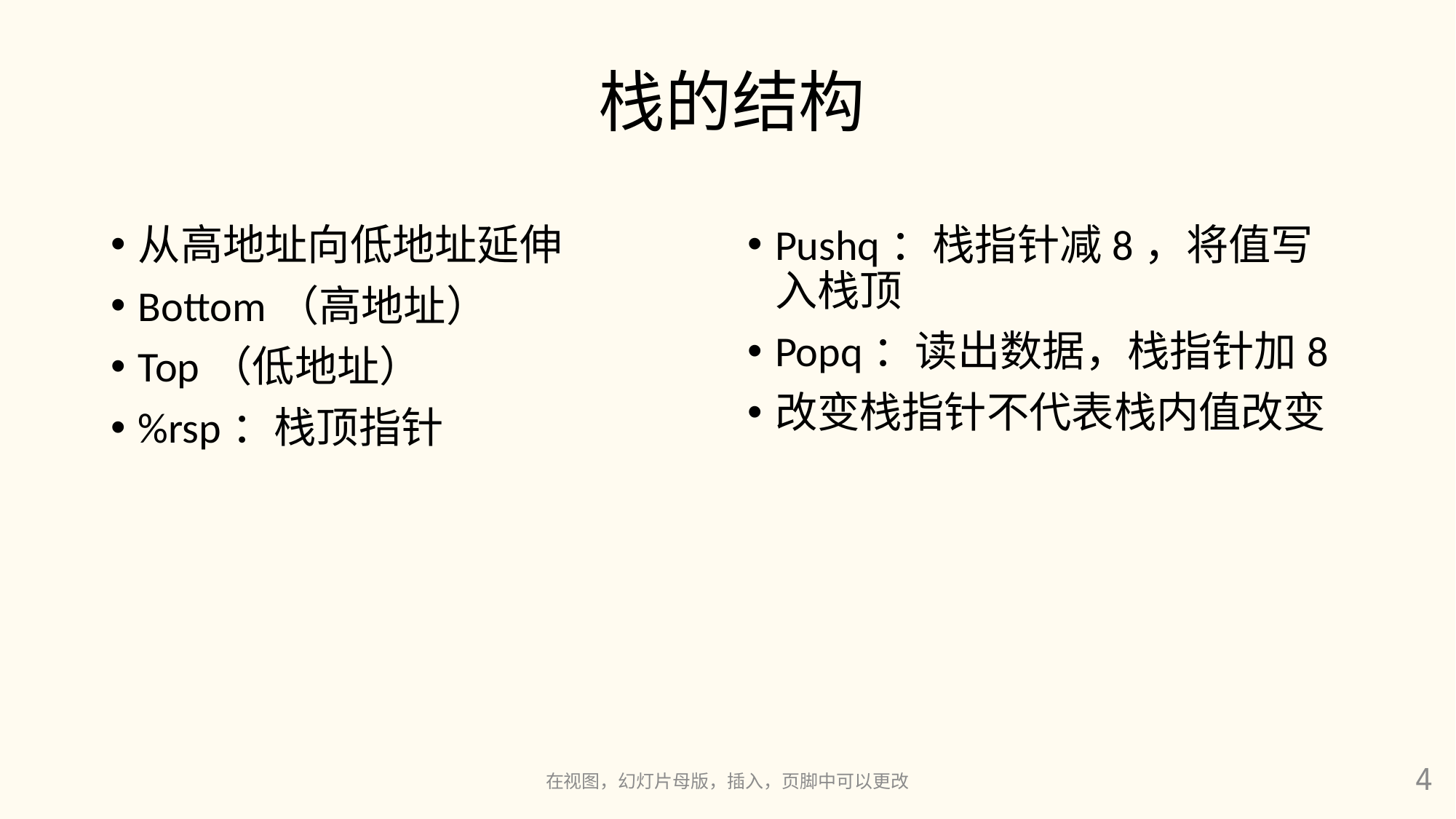

# 栈的结构
从高地址向低地址延伸
Bottom（高地址）
Top（低地址）
%rsp：栈顶指针
Pushq：栈指针减8，将值写入栈顶
Popq：读出数据，栈指针加8
改变栈指针不代表栈内值改变
在视图，幻灯片母版，插入，页脚中可以更改
4